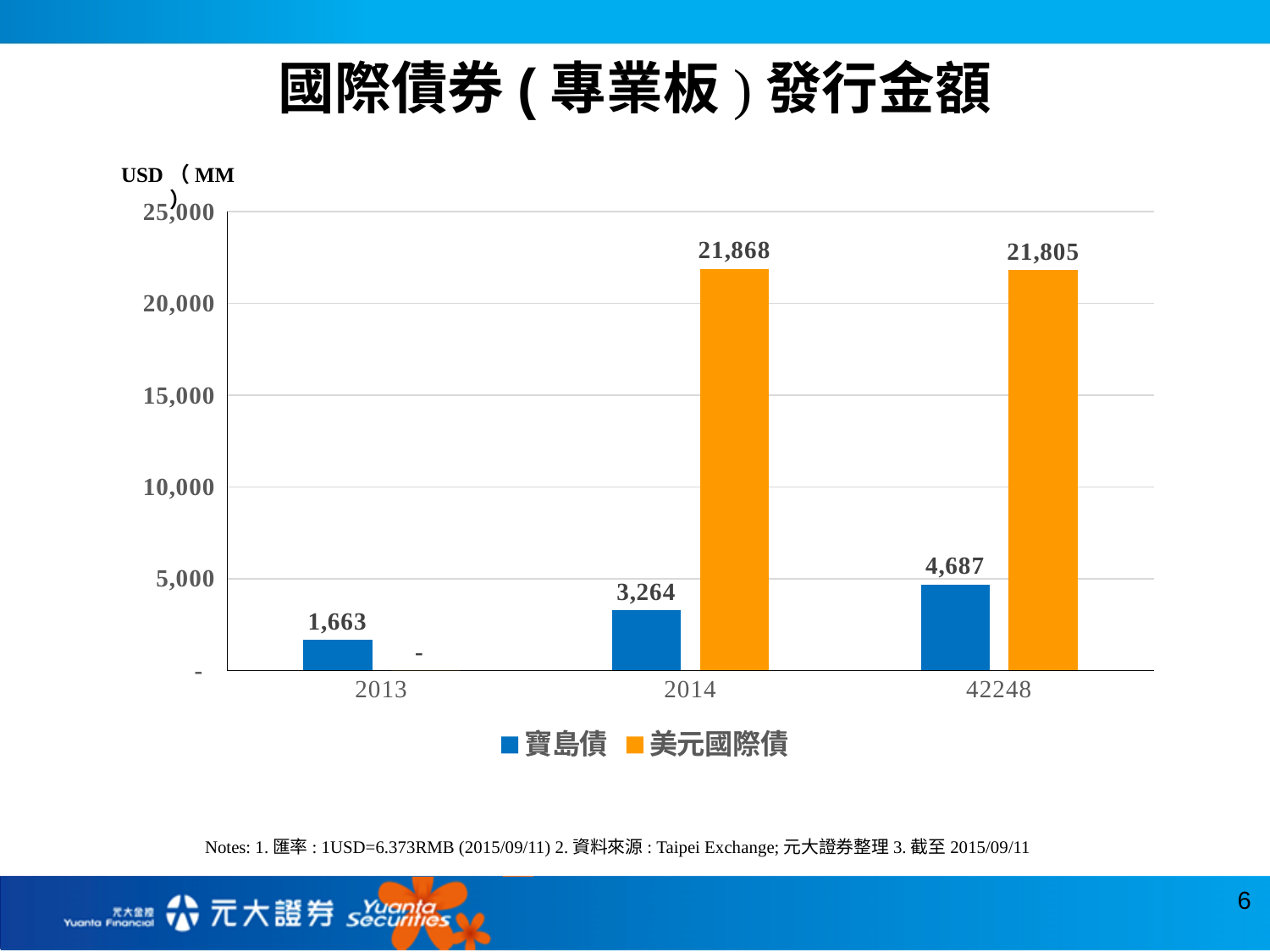

國際債券(專業板)發行金額
USD（MM）

### Chart

| Category | 寶島債 | 美元國際債 |
|---|---|---|
| 2013 | 1663.2669072650242 | 0.0 |
| 2014 | 3263.7690255766515 | 21868.0 |
| 42248 | 4687.274439039698 | 21805.0 |
Notes: 1.匯率: 1USD=6.373RMB (2015/09/11) 2.資料來源: Taipei Exchange;元大證券整理3.截至2015/09/11